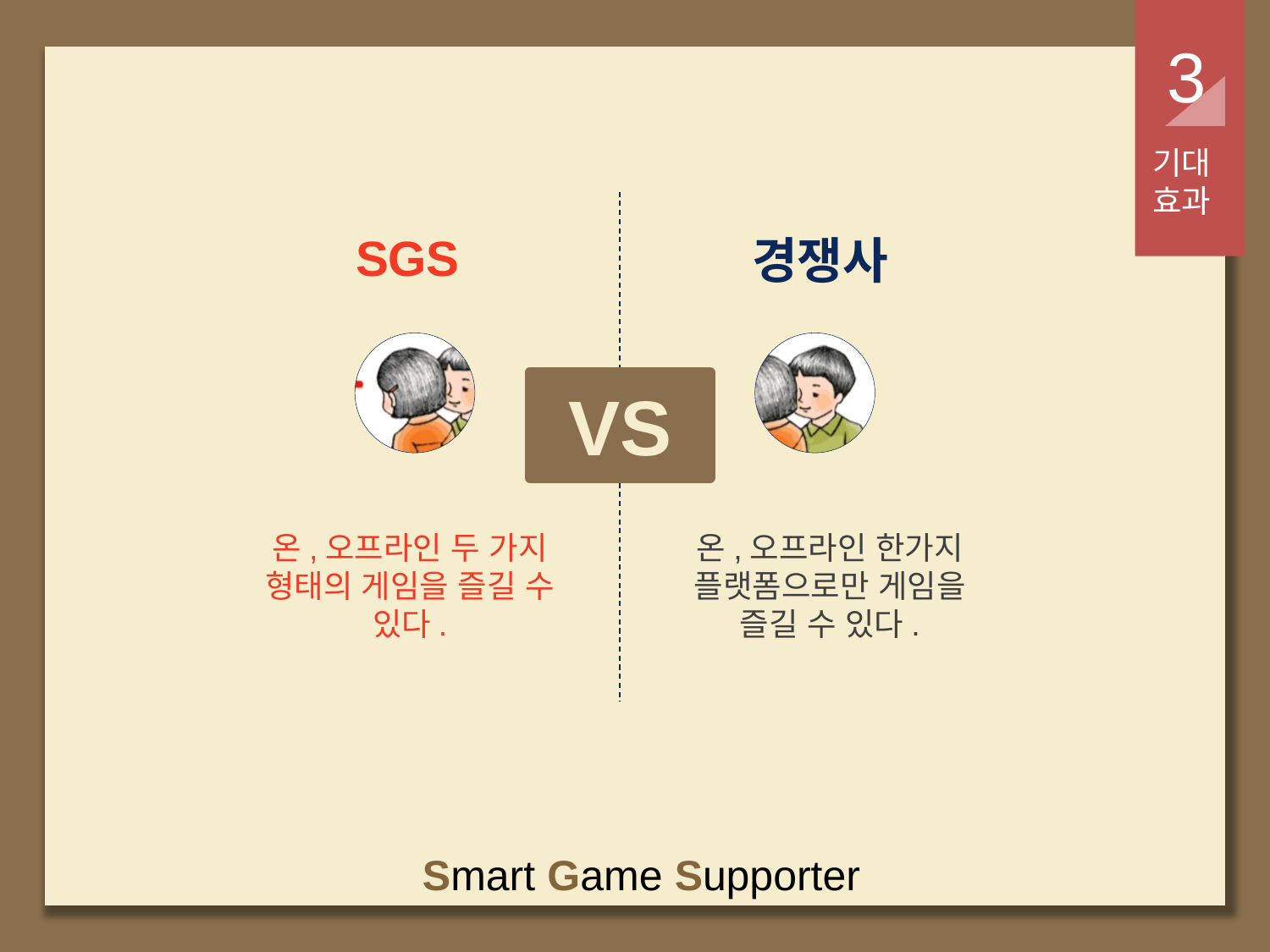

3

기대효과
SGS
경쟁사

VS
온,오프라인 두 가지 형태의 게임을 즐길 수 있다.
온,오프라인 한가지 플랫폼으로만 게임을 즐길 수 있다.

Smart Game Supporter